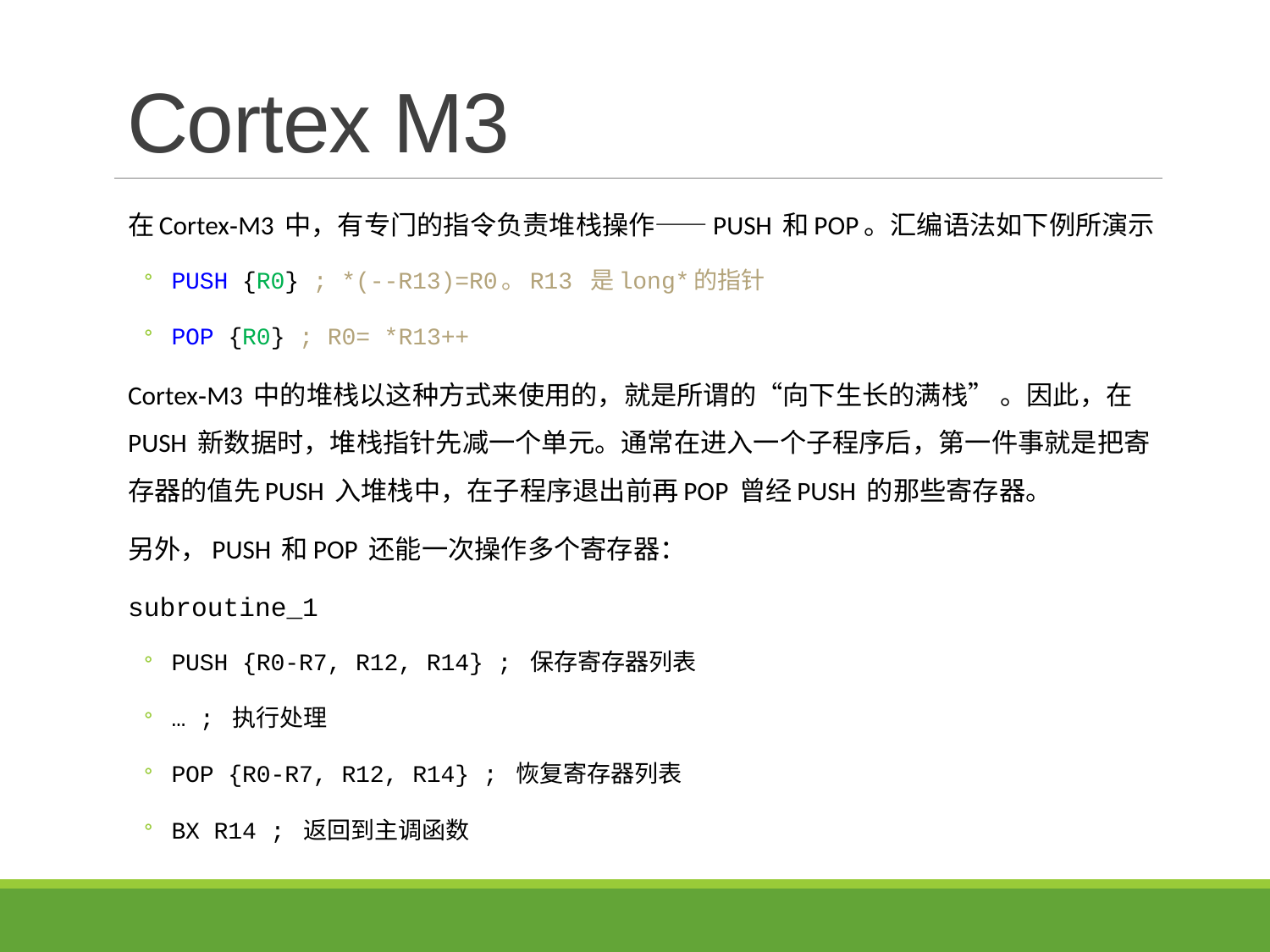

# Cortex M3
在Cortex‐M3 中，有专门的指令负责堆栈操作——PUSH 和POP。汇编语法如下例所演示
PUSH {R0} ; *(--R13)=R0。R13 是long*的指针
POP {R0} ; R0= *R13++
Cortex‐M3 中的堆栈以这种方式来使用的，就是所谓的“向下生长的满栈” 。因此，在PUSH 新数据时，堆栈指针先减一个单元。通常在进入一个子程序后，第一件事就是把寄存器的值先PUSH 入堆栈中，在子程序退出前再POP 曾经PUSH 的那些寄存器。
另外，PUSH 和POP 还能一次操作多个寄存器：
subroutine_1
PUSH {R0-R7, R12, R14} ; 保存寄存器列表
… ; 执行处理
POP {R0-R7, R12, R14} ; 恢复寄存器列表
BX R14 ; 返回到主调函数